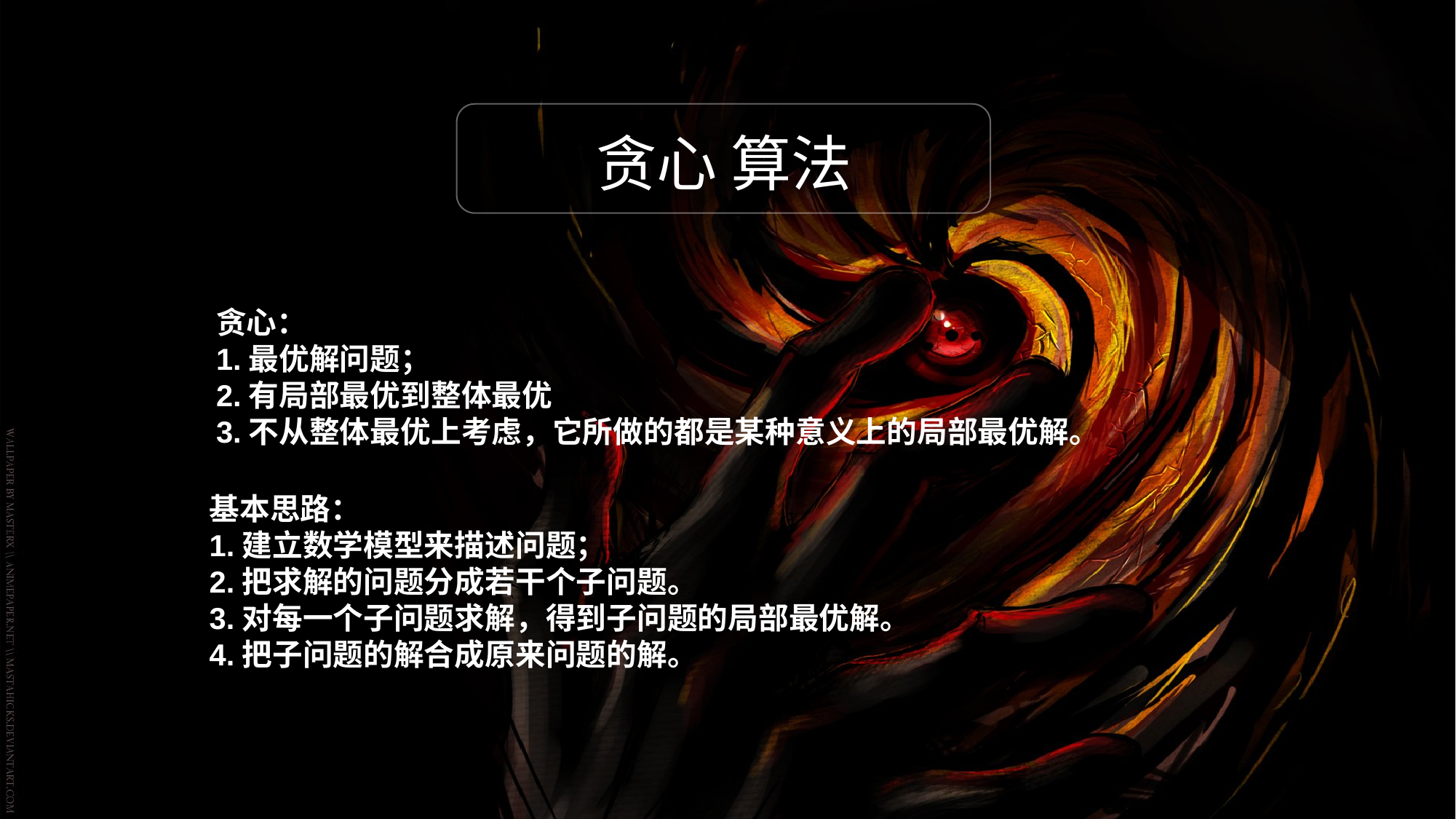

贪心 算法
贪心：
1.最优解问题；
2.有局部最优到整体最优
3.不从整体最优上考虑，它所做的都是某种意义上的局部最优解。
基本思路：
1.建立数学模型来描述问题；
2.把求解的问题分成若干个子问题。
3.对每一个子问题求解，得到子问题的局部最优解。
4.把子问题的解合成原来问题的解。